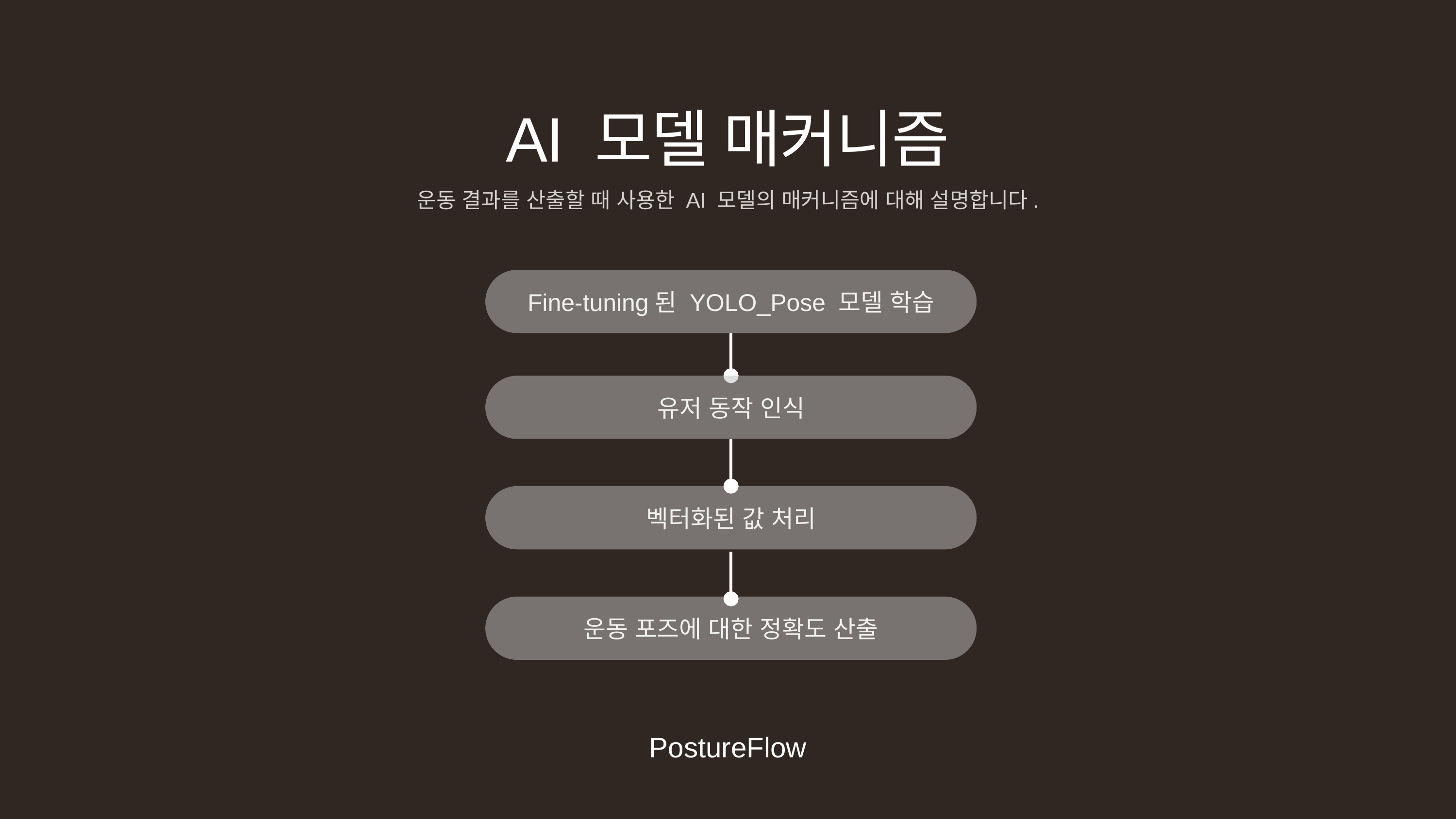

AI 모델 매커니즘
운동 결과를 산출할 때 사용한 AI 모델의 매커니즘에 대해 설명합니다.
Fine-tuning된 YOLO_Pose 모델 학습
유저 동작 인식
벡터화된 값 처리
운동 포즈에 대한 정확도 산출
PostureFlow